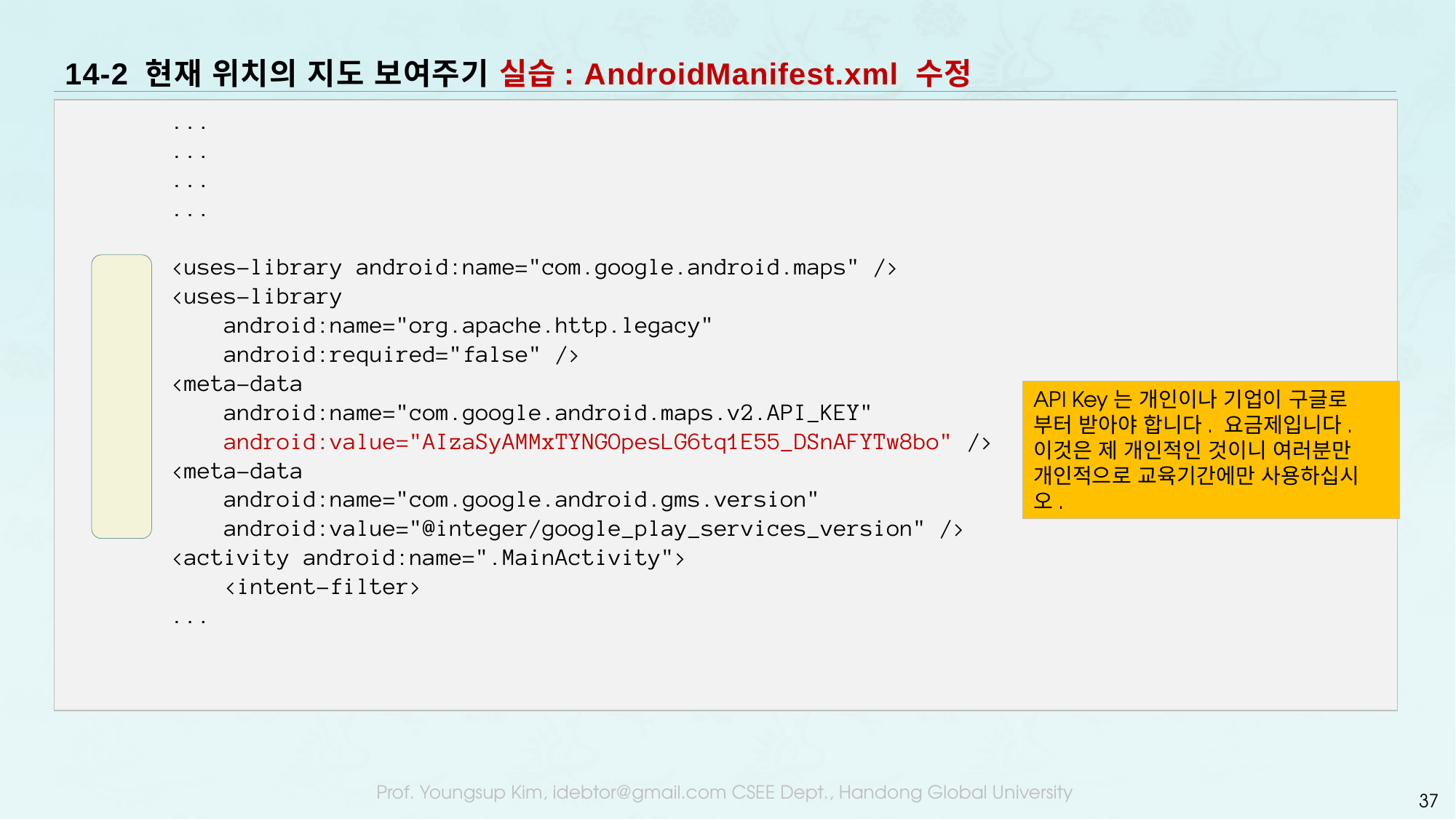

# 14-2 현재 위치의 지도 보여주기 실습: AndroidManifest.xml 수정

        ...
        ...
        ...
        ...

        <uses-library android:name="com.google.android.maps" />
        <uses-library
            android:name="org.apache.http.legacy"
            android:required="false" />
        <meta-data
            android:name="com.google.android.maps.v2.API_KEY"
            android:value="AIzaSyAMMxTYNGOpesLG6tq1E55_DSnAFYTw8bo" />
        <meta-data
            android:name="com.google.android.gms.version"
            android:value="@integer/google_play_services_version" />
        <activity android:name=".MainActivity">
            <intent-filter>
        ...

API Key는 개인이나 기업이 구글로 부터 받아야 합니다. 요금제입니다.
이것은 제 개인적인 것이니 여러분만 개인적으로 교육기간에만 사용하십시오.
37